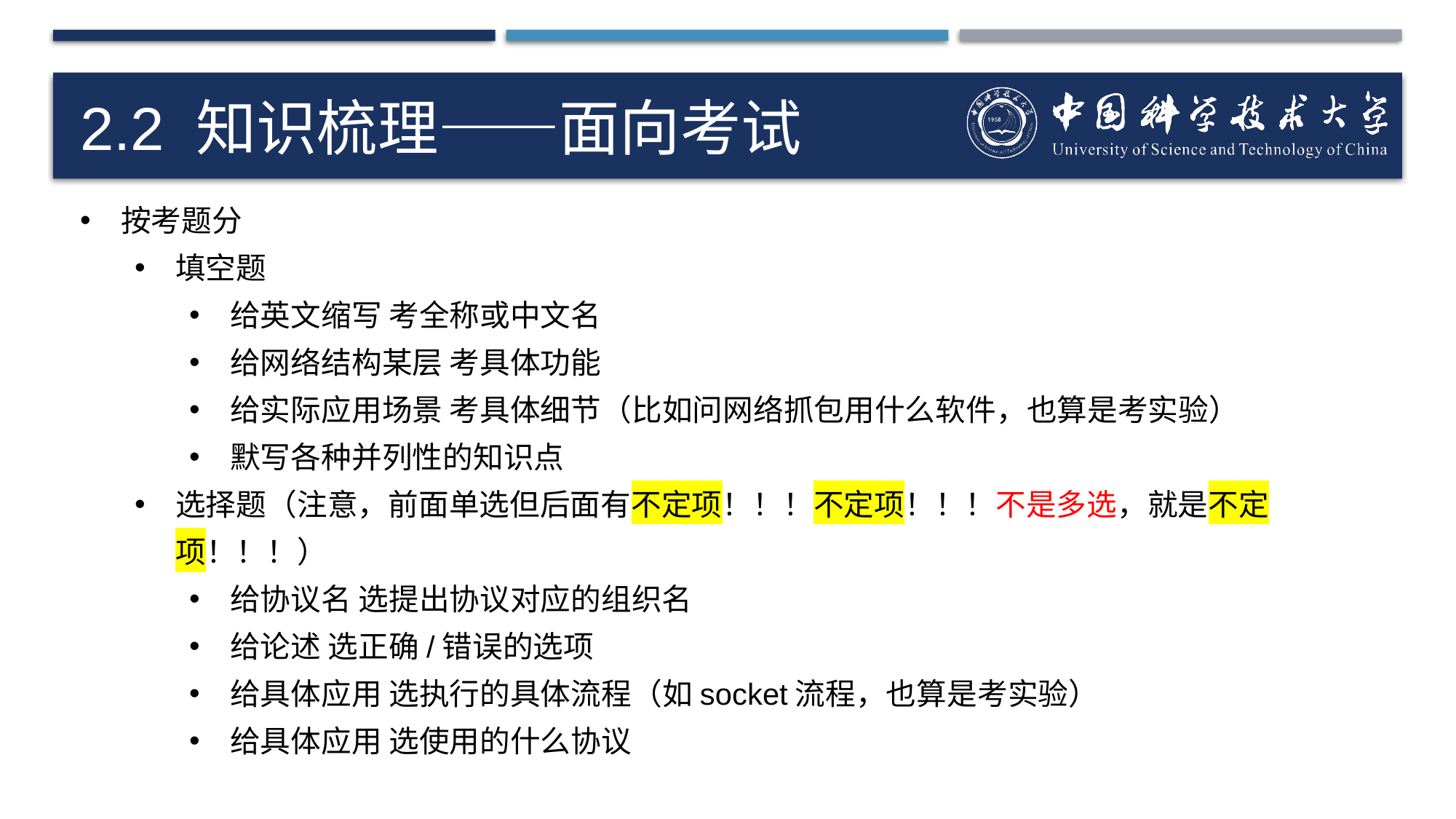

# 2.2 知识梳理——面向考试
按考题分
填空题
给英文缩写 考全称或中文名
给网络结构某层 考具体功能
给实际应用场景 考具体细节（比如问网络抓包用什么软件，也算是考实验）
默写各种并列性的知识点
选择题（注意，前面单选但后面有不定项！！！不定项！！！不是多选，就是不定项！！！）
给协议名 选提出协议对应的组织名
给论述 选正确/错误的选项
给具体应用 选执行的具体流程（如socket流程，也算是考实验）
给具体应用 选使用的什么协议